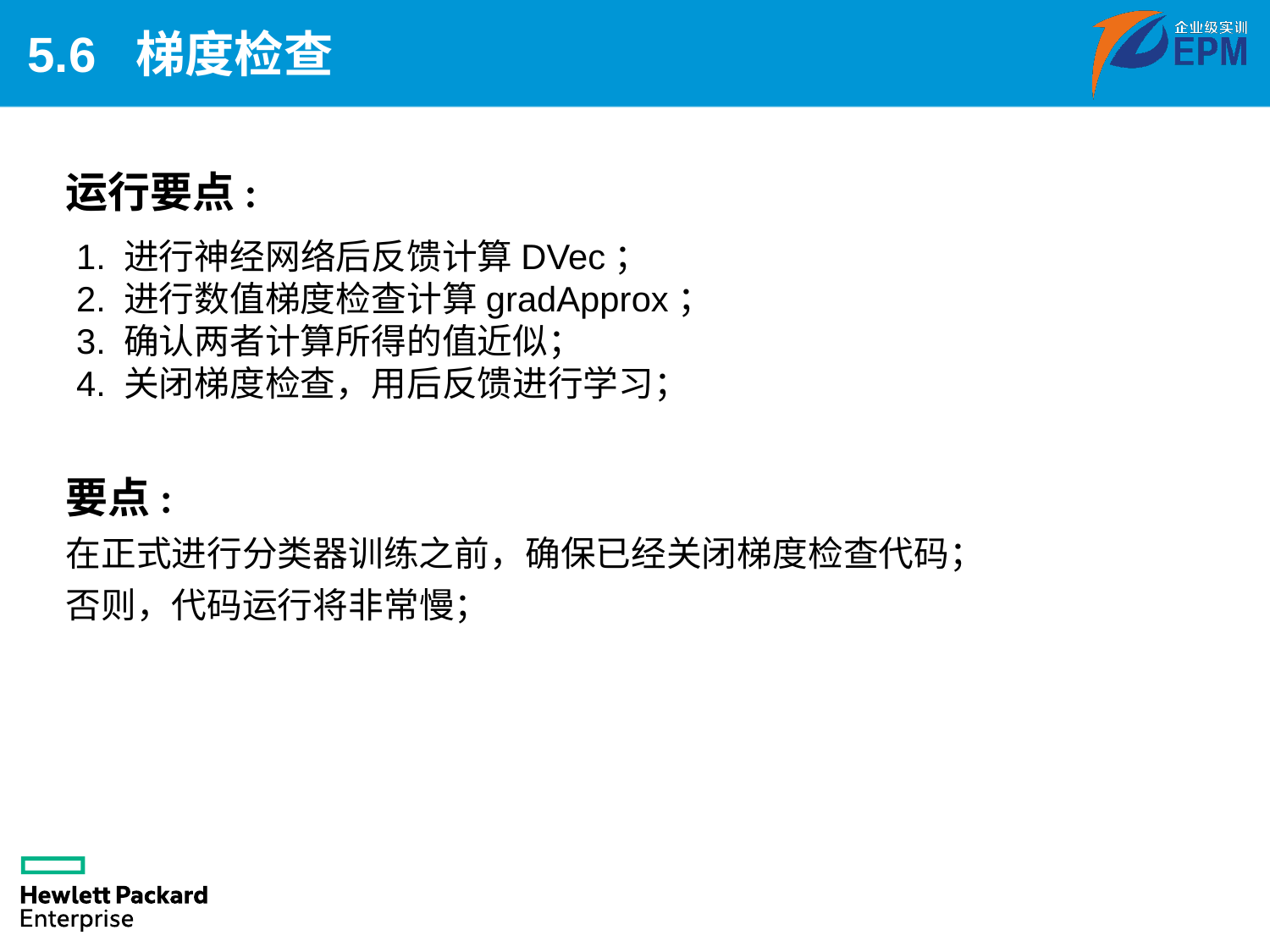

# 5.6  梯度检查
运行要点:
1. 进行神经网络后反馈计算DVec；
2. 进行数值梯度检查计算gradApprox；
3. 确认两者计算所得的值近似；
4. 关闭梯度检查，用后反馈进行学习；
要点:
在正式进行分类器训练之前，确保已经关闭梯度检查代码；
否则，代码运行将非常慢；